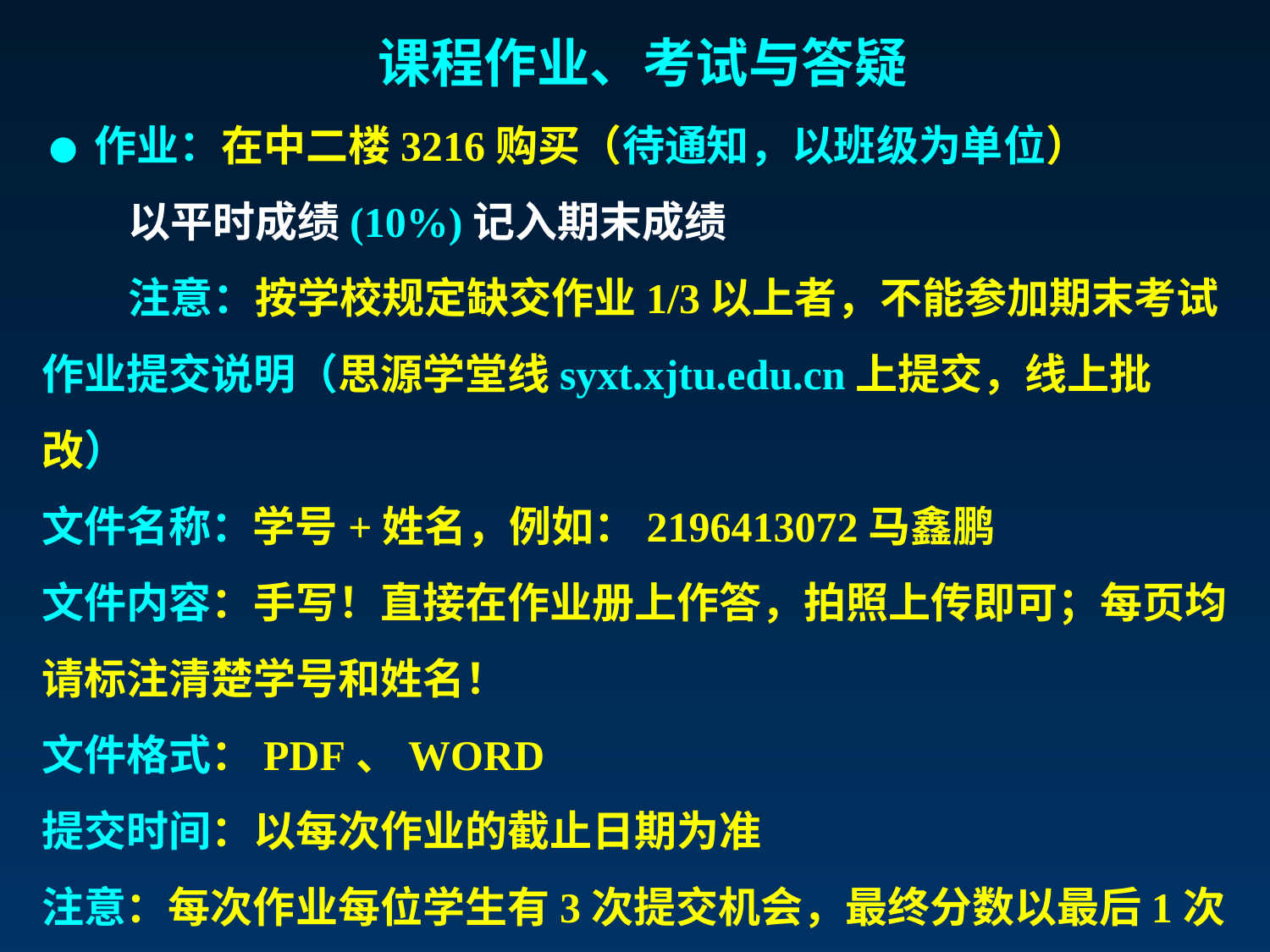

课程作业、考试与答疑
 ● 作业：在中二楼3216购买（待通知，以班级为单位）
        以平时成绩(10%)记入期末成绩
        注意：按学校规定缺交作业1/3以上者，不能参加期末考试
作业提交说明（思源学堂线syxt.xjtu.edu.cn上提交，线上批改）
文件名称：学号+姓名，例如：2196413072马鑫鹏
文件内容：手写！直接在作业册上作答，拍照上传即可；每页均请标注清楚学号和姓名！
文件格式：PDF、WORD
提交时间：以每次作业的截止日期为准
注意：每次作业每位学生有3次提交机会，最终分数以最后1次提交的作业为准。作业逾期提交，分数记为0分。